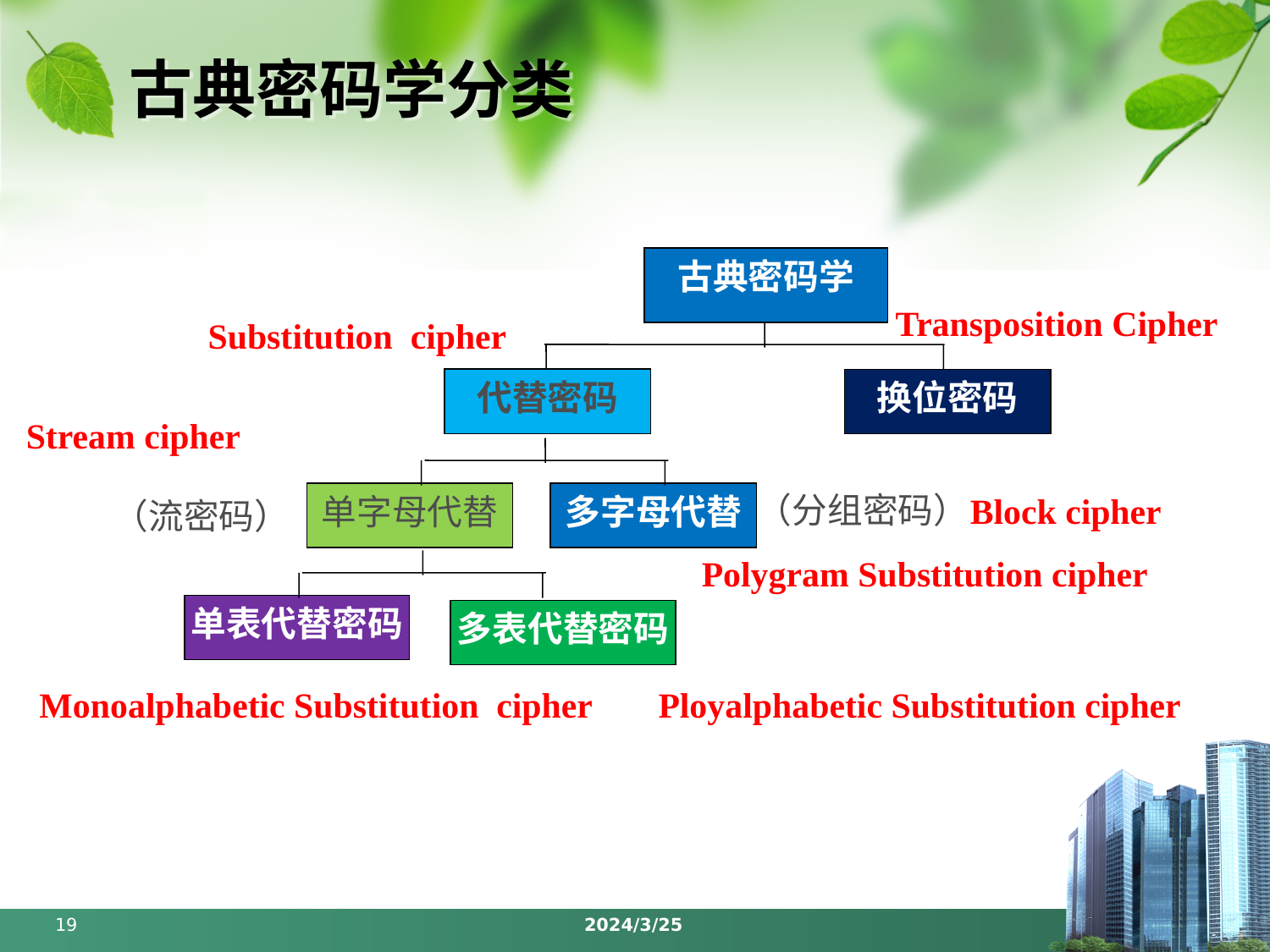

# 古典密码学分类

古典密码学

Transposition Cipher
Substitution  cipher

代替密码

换位密码
Stream cipher

单字母代替
多字母代替
Block cipher
（分组密码）
（流密码）
Polygram Substitution cipher

单表代替密码
多表代替密码
Monoalphabetic Substitution  cipher
Ployalphabetic Substitution cipher
19
2024/3/25